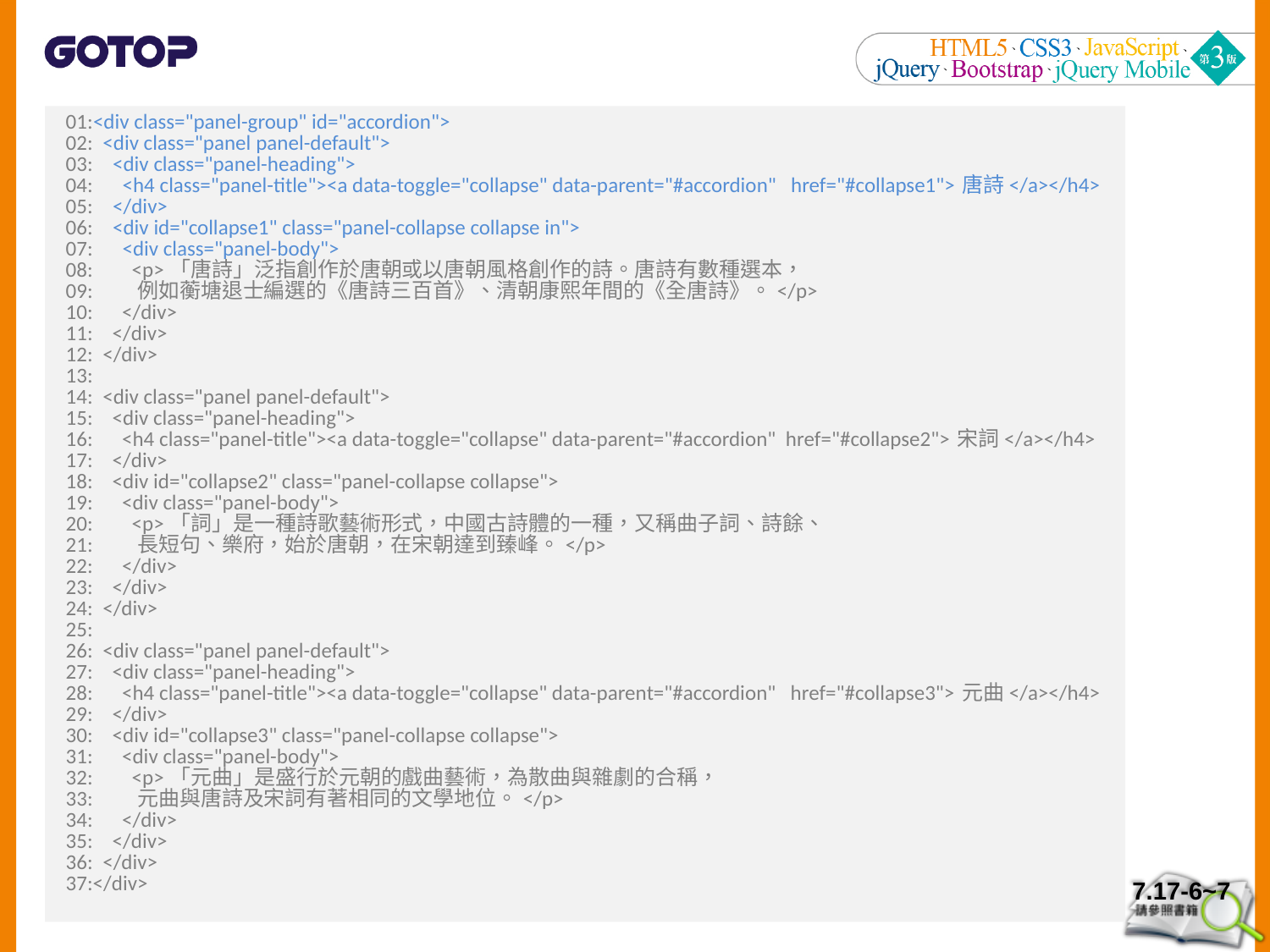

01:<div class="panel-group" id="accordion">
02:  <div class="panel panel-default">
03:    <div class="panel-heading">
04:      <h4 class="panel-title"><a data-toggle="collapse" data-parent="#accordion"   href="#collapse1">唐詩</a></h4>
05:    </div>
06:    <div id="collapse1" class="panel-collapse collapse in">
07:      <div class="panel-body">
08:        <p>「唐詩」泛指創作於唐朝或以唐朝風格創作的詩。唐詩有數種選本，
09:        例如蘅塘退士編選的《唐詩三百首》、清朝康熙年間的《全唐詩》。</p>
10:      </div>
11:    </div>
12:  </div>
13:
14:  <div class="panel panel-default">
15:    <div class="panel-heading">
16:      <h4 class="panel-title"><a data-toggle="collapse" data-parent="#accordion"  href="#collapse2">宋詞</a></h4>
17:    </div>
18:    <div id="collapse2" class="panel-collapse collapse">
19:      <div class="panel-body">
20:        <p>「詞」是一種詩歌藝術形式，中國古詩體的一種，又稱曲子詞、詩餘、
21:        長短句、樂府，始於唐朝，在宋朝達到臻峰。</p>
22:      </div>
23:    </div>
24:  </div>
25:
26:  <div class="panel panel-default">
27:    <div class="panel-heading">
28:      <h4 class="panel-title"><a data-toggle="collapse" data-parent="#accordion"   href="#collapse3">元曲</a></h4>
29:    </div>
30:    <div id="collapse3" class="panel-collapse collapse">
31:      <div class="panel-body">
32:        <p>「元曲」是盛行於元朝的戲曲藝術，為散曲與雜劇的合稱，
33:        元曲與唐詩及宋詞有著相同的文學地位。</p>
34:      </div>
35:    </div>
36:  </div>
37:</div>

7.17-6~7